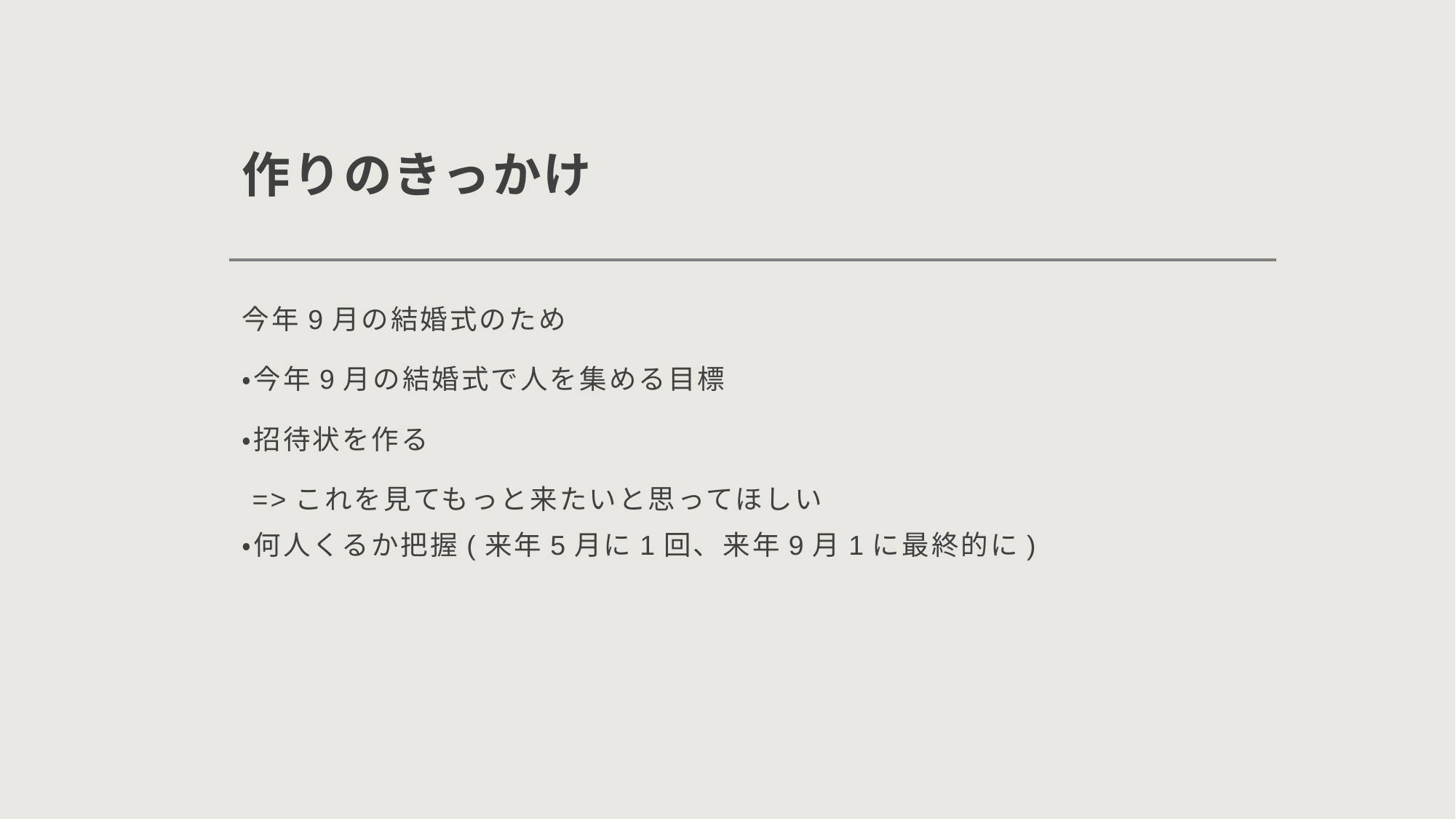

# 作りのきっかけ
今年9月の結婚式のため
・今年9月の結婚式で人を集める目標
・招待状を作る
 =>これを見てもっと来たいと思ってほしい
・何人くるか把握(来年5月に1回、来年9月1に最終的に)